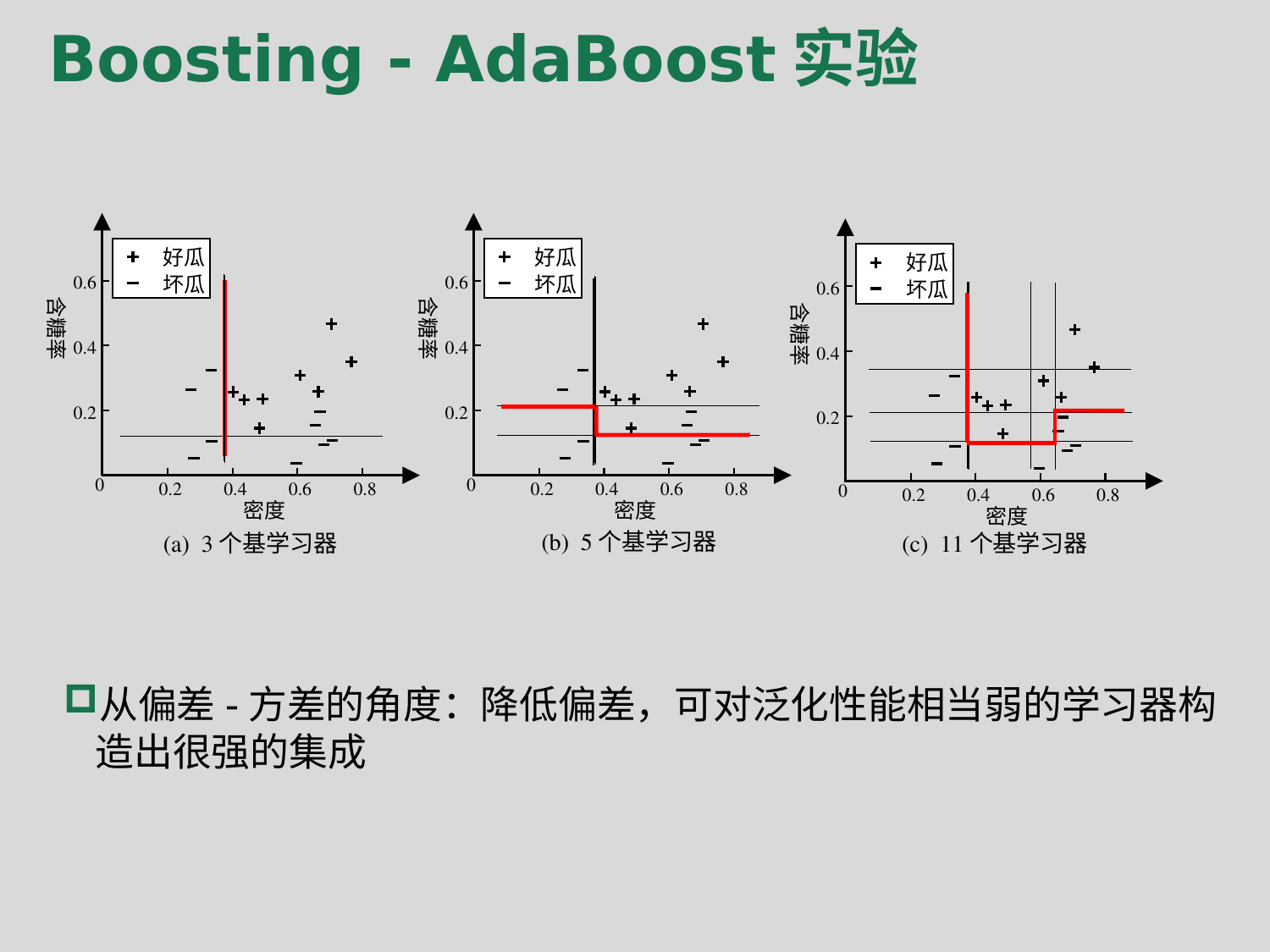

# Boosting - AdaBoost实验
好瓜

坏瓜
好瓜

坏瓜
好瓜

坏瓜
0.6
0.6
0.6
含糖率
含糖率
含糖率
0.4
0.4
0.4
0.2
0.2
0.2
0
0
0.2
0.4
0.6
0.8
0.2
0.4
0.6
0.8
0
0.2
0.4
0.6
0.8
密度
密度
密度
(b)  5个基学习器
(a)  3个基学习器
(c)  11个基学习器

从偏差-方差的角度：降低偏差，可对泛化性能相当弱的学习器构造出很强的集成